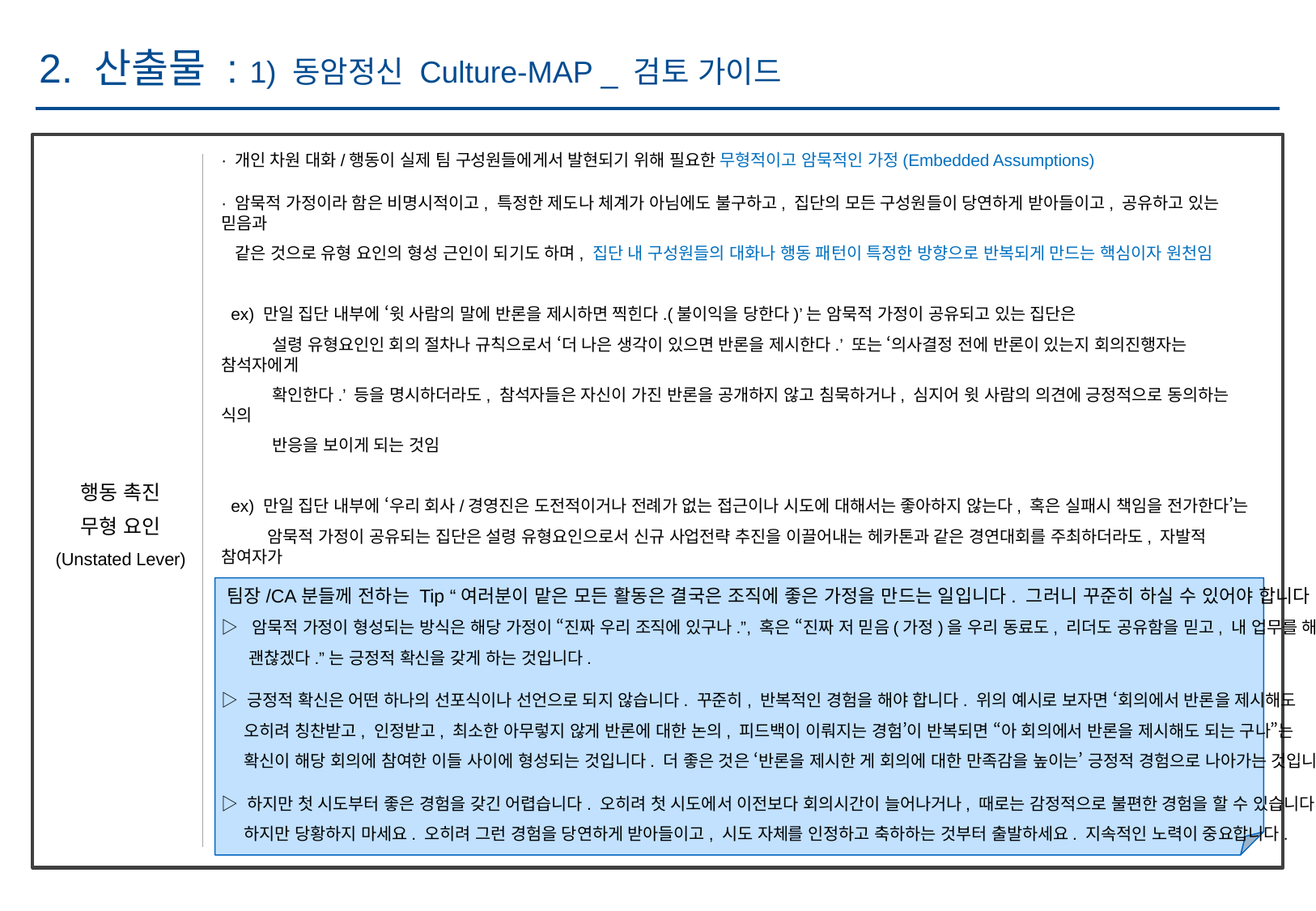

2. 산출물 : 1) 동암정신 Culture-MAP _ 검토 가이드
∙ 개인 차원 대화/행동이 실제 팀 구성원들에게서 발현되기 위해 필요한 무형적이고 암묵적인 가정(Embedded Assumptions)

∙ 암묵적 가정이라 함은 비명시적이고, 특정한 제도나 체계가 아님에도 불구하고, 집단의 모든 구성원들이 당연하게 받아들이고, 공유하고 있는 믿음과
  같은 것으로 유형 요인의 형성 근인이 되기도 하며, 집단 내 구성원들의 대화나 행동 패턴이 특정한 방향으로 반복되게 만드는 핵심이자 원천임

  ex) 만일 집단 내부에 ‘윗 사람의 말에 반론을 제시하면 찍힌다.(불이익을 당한다)’는 암묵적 가정이 공유되고 있는 집단은
          설령 유형요인인 회의 절차나 규칙으로서 ‘더 나은 생각이 있으면 반론을 제시한다.’ 또는 ‘의사결정 전에 반론이 있는지 회의진행자는 참석자에게
          확인한다.’ 등을 명시하더라도, 참석자들은 자신이 가진 반론을 공개하지 않고 침묵하거나, 심지어 윗 사람의 의견에 긍정적으로 동의하는 식의
          반응을 보이게 되는 것임

  ex) 만일 집단 내부에 ‘우리 회사/경영진은 도전적이거나 전례가 없는 접근이나 시도에 대해서는 좋아하지 않는다, 혹은 실패시 책임을 전가한다’는
         암묵적 가정이 공유되는 집단은 설령 유형요인으로서 신규 사업전략 추진을 이끌어내는 헤카톤과 같은 경연대회를 주최하더라도, 자발적 참여자가
         적거나, 참여한 구성원들은 ‘기존에 이미 전례가 있어 완전히 새롭지 않은 아이디어’, ‘확실한 성공이 보장되는 다소 보수적 목표 설정’ 등의
         대화/행동 패턴이 도출됨
팀장/CA분들께 전하는 Tip “여러분이 맡은 모든 활동은 결국은 조직에 좋은 가정을 만드는 일입니다. 그러니 꾸준히 하실 수 있어야 합니다.”
▷  암묵적 가정이 형성되는 방식은 해당 가정이 “진짜 우리 조직에 있구나.”, 혹은 “진짜 저 믿음(가정)을 우리 동료도, 리더도 공유함을 믿고, 내 업무를 해도
     괜찮겠다.”는 긍정적 확신을 갖게 하는 것입니다.

▷ 긍정적 확신은 어떤 하나의 선포식이나 선언으로 되지 않습니다. 꾸준히, 반복적인 경험을 해야 합니다. 위의 예시로 보자면 ‘회의에서 반론을 제시해도
    오히려 칭찬받고, 인정받고, 최소한 아무렇지 않게 반론에 대한 논의, 피드백이 이뤄지는 경험’이 반복되면 “아 회의에서 반론을 제시해도 되는 구나”는
    확신이 해당 회의에 참여한 이들 사이에 형성되는 것입니다. 더 좋은 것은 ‘반론을 제시한 게 회의에 대한 만족감을 높이는’ 긍정적 경험으로 나아가는 것입니다.

▷ 하지만 첫 시도부터 좋은 경험을 갖긴 어렵습니다. 오히려 첫 시도에서 이전보다 회의시간이 늘어나거나, 때로는 감정적으로 불편한 경험을 할 수 있습니다.
    하지만 당황하지 마세요. 오히려 그런 경험을 당연하게 받아들이고, 시도 자체를 인정하고 축하하는 것부터 출발하세요. 지속적인 노력이 중요합니다.